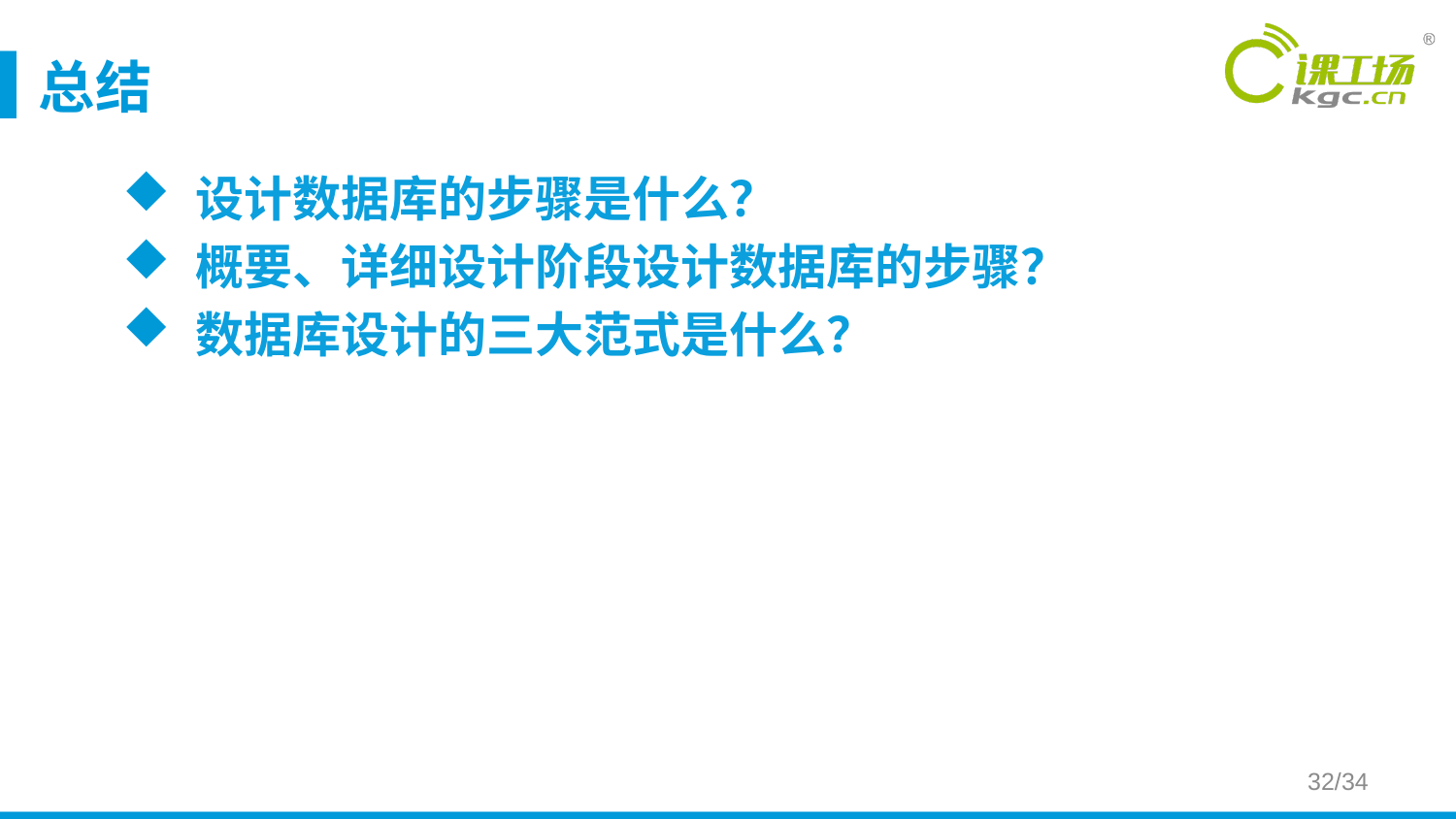

# 总结
设计数据库的步骤是什么？
概要、详细设计阶段设计数据库的步骤？
数据库设计的三大范式是什么？

32/34